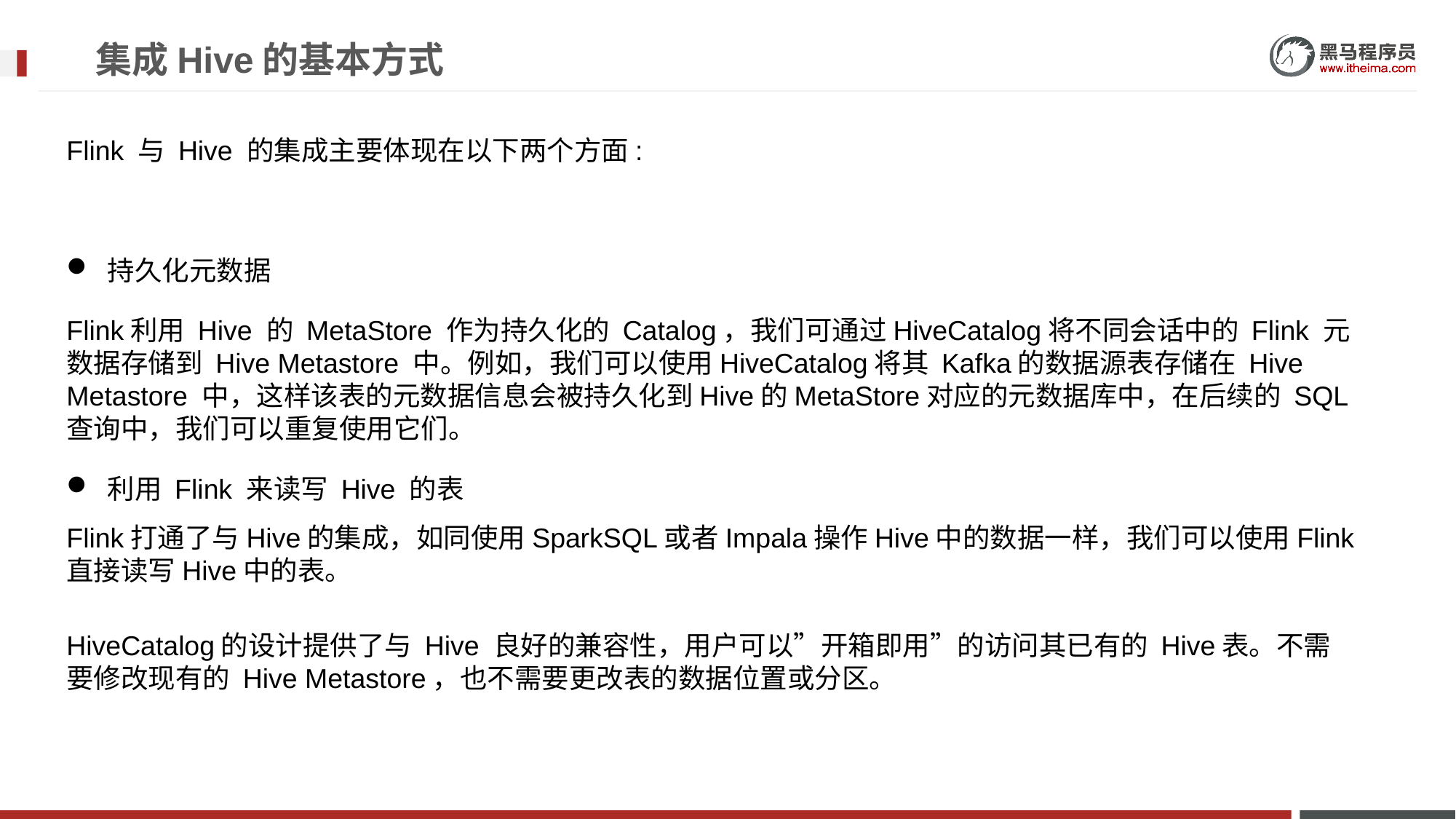

# 集成Hive的基本方式
Flink 与 Hive 的集成主要体现在以下两个方面:

持久化元数据
Flink利用 Hive 的 MetaStore 作为持久化的 Catalog，我们可通过HiveCatalog将不同会话中的 Flink 元数据存储到 Hive Metastore 中。例如，我们可以使用HiveCatalog将其 Kafka的数据源表存储在 Hive Metastore 中，这样该表的元数据信息会被持久化到Hive的MetaStore对应的元数据库中，在后续的 SQL 查询中，我们可以重复使用它们。
利用 Flink 来读写 Hive 的表
Flink打通了与Hive的集成，如同使用SparkSQL或者Impala操作Hive中的数据一样，我们可以使用Flink直接读写Hive中的表。

HiveCatalog的设计提供了与 Hive 良好的兼容性，用户可以”开箱即用”的访问其已有的 Hive表。不需要修改现有的 Hive Metastore，也不需要更改表的数据位置或分区。